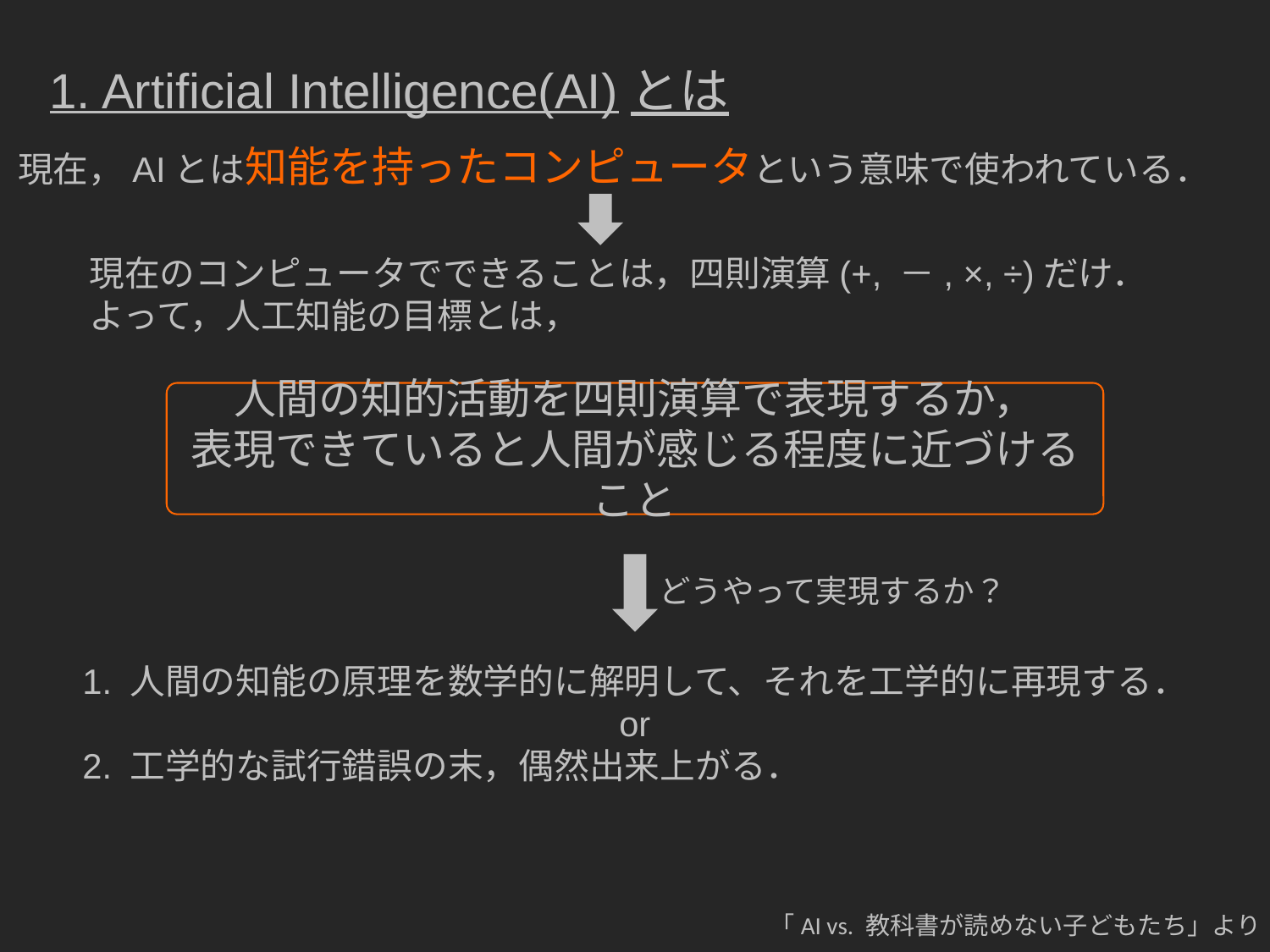

1. Artificial Intelligence(AI)とは
現在，AIとは知能を持ったコンピュータという意味で使われている．

現在のコンピュータでできることは，四則演算(+, －, ×, ÷)だけ．
よって，人工知能の目標とは，
人間の知的活動を四則演算で表現するか，
表現できていると人間が感じる程度に近づけること

どうやって実現するか？
1. 人間の知能の原理を数学的に解明して、それを工学的に再現する．
or
2. 工学的な試行錯誤の末，偶然出来上がる．
「AI vs. 教科書が読めない子どもたち」より